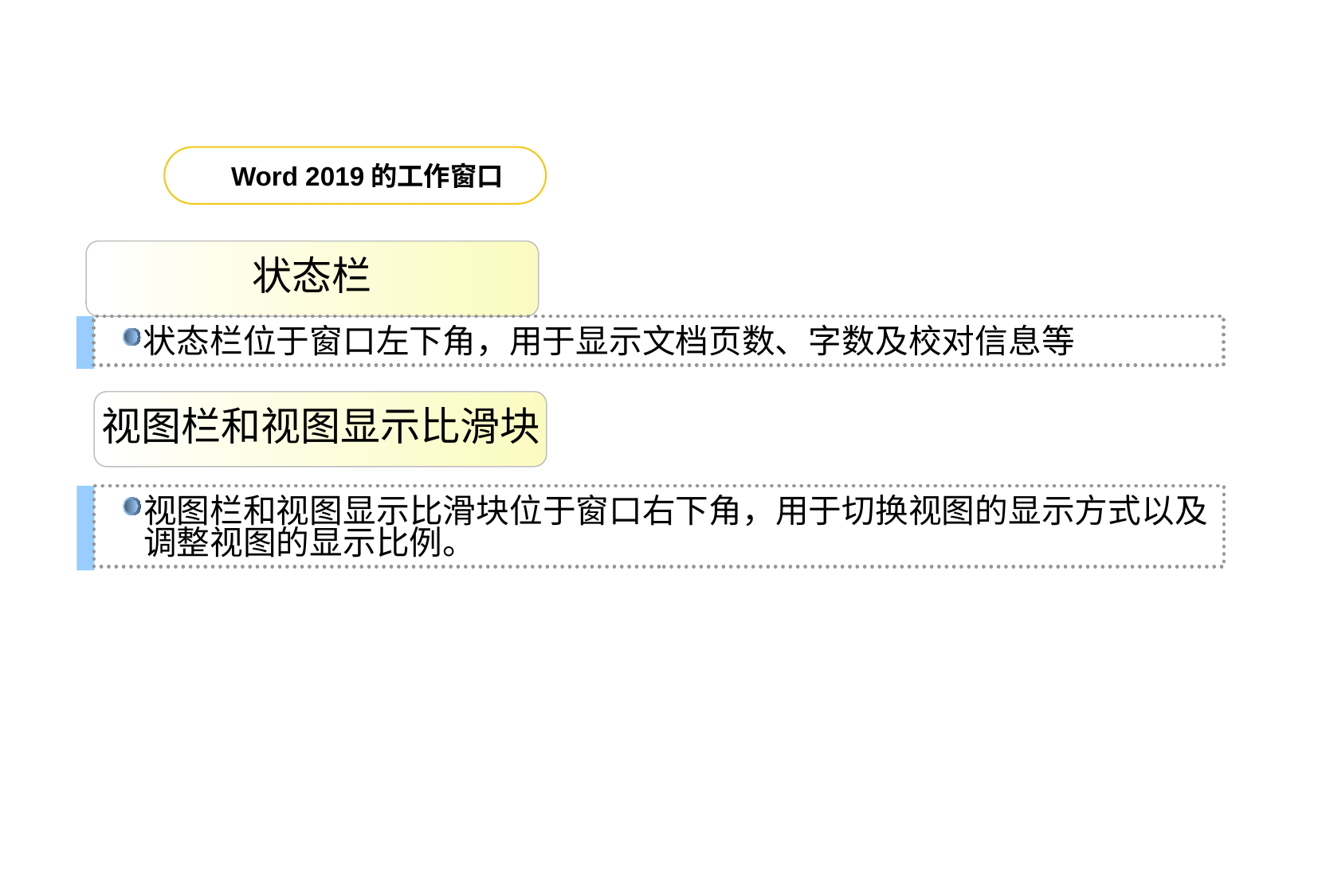

Word 2010的概述
  1
Word 2019的工作窗口

状态栏

状态栏位于窗口左下角，用于显示文档页数、字数及校对信息等

视图栏和视图显示比滑块

视图栏和视图显示比滑块位于窗口右下角，用于切换视图的显示方式以及调整视图的显示比例。